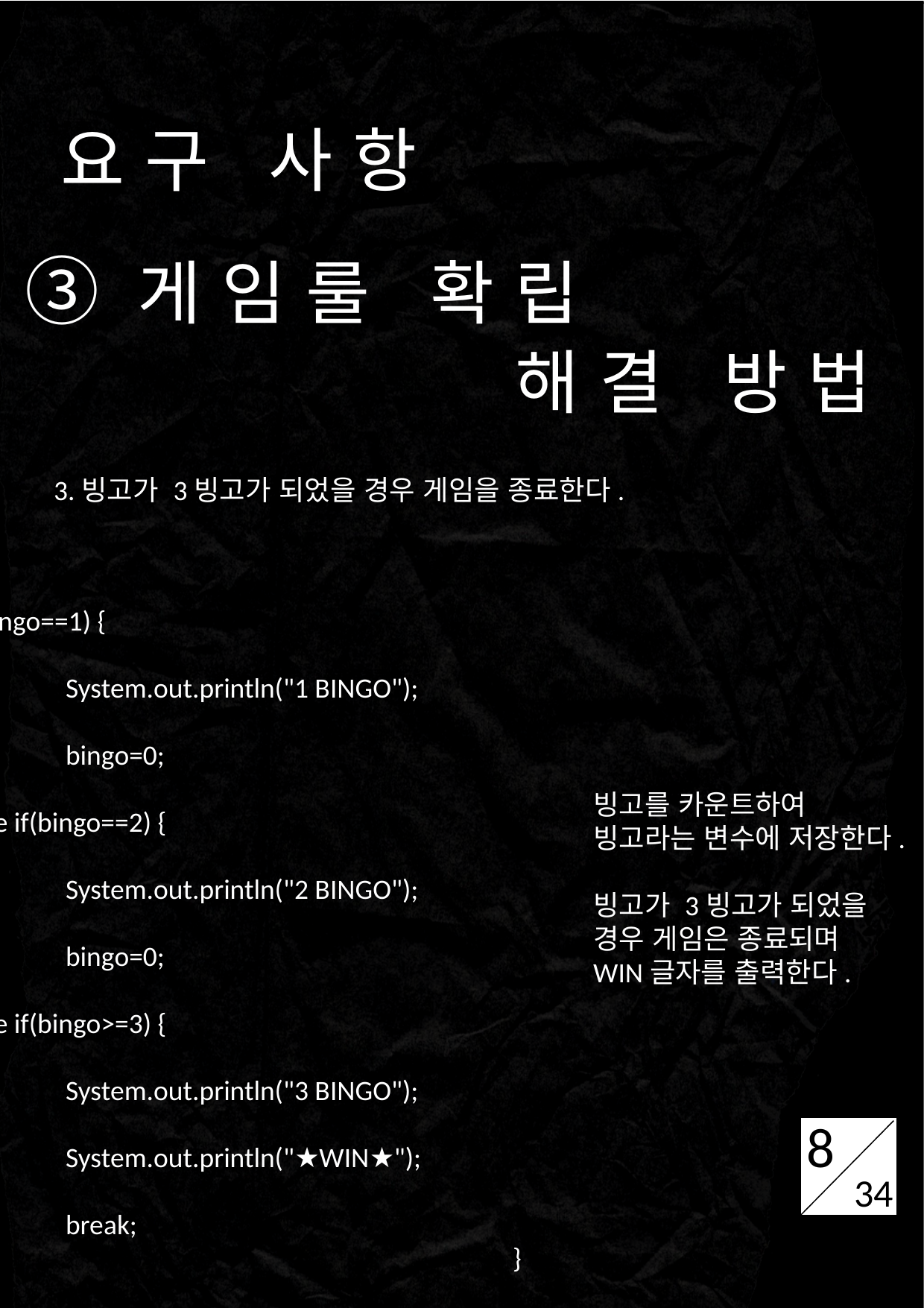

요구 사항

③게임룰 확립
해결 방법
WHAT WE DO?
3.빙고가 3빙고가 되었을 경우 게임을 종료한다.

					if(bingo==1) {
						System.out.println("1 BINGO");
						bingo=0;
					}else if(bingo==2) {
						System.out.println("2 BINGO");
						bingo=0;
					}else if(bingo>=3) {
						System.out.println("3 BINGO");
						System.out.println("★WIN★");
						break;
					}

8
빙고를 카운트하여 빙고라는 변수에 저장한다.

빙고가 3빙고가 되었을 경우 게임은 종료되며
WIN글자를 출력한다.

8
8

34